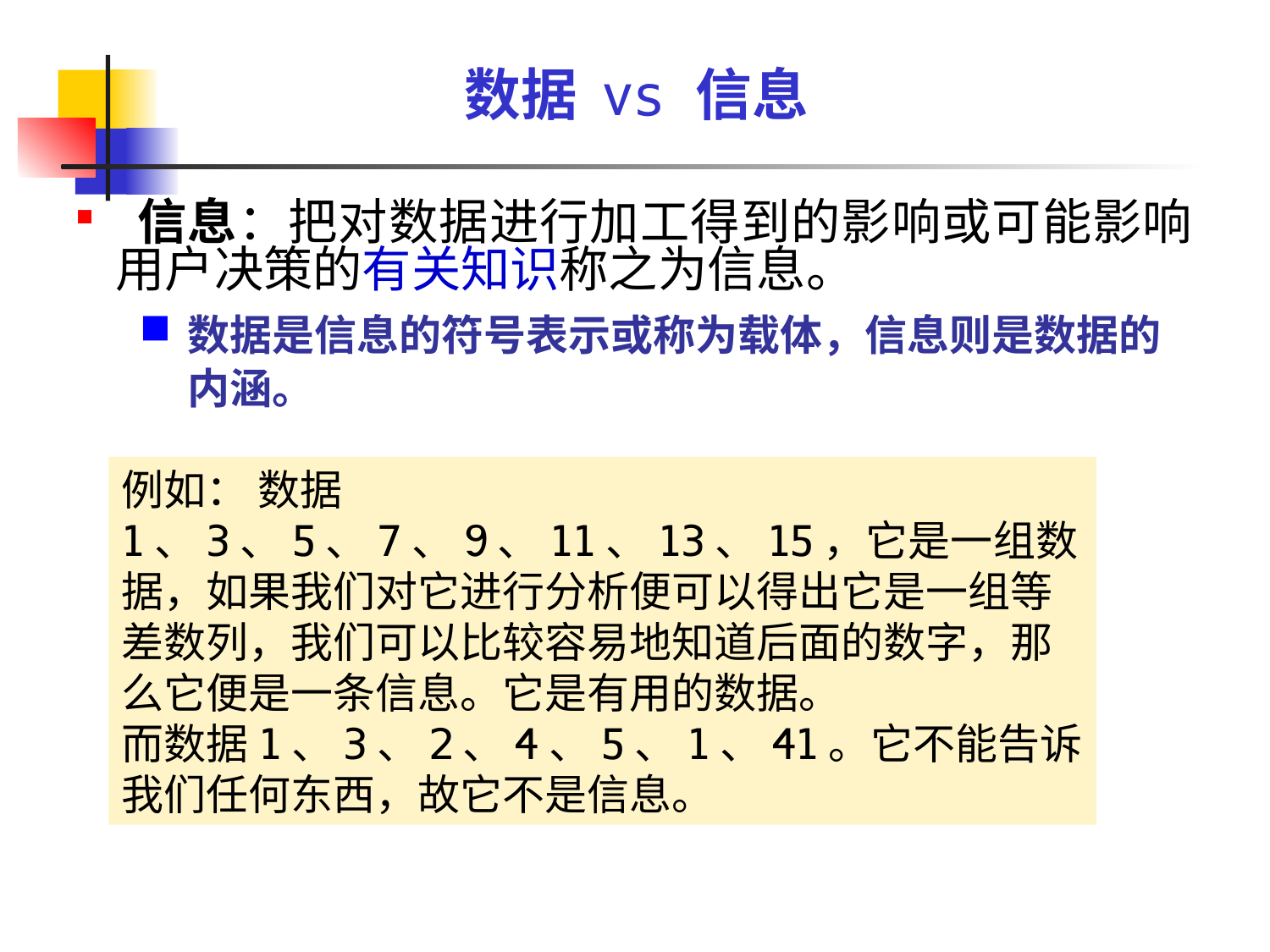

数据 vs 信息
 信息：把对数据进行加工得到的影响或可能影响用户决策的有关知识称之为信息。
数据是信息的符号表示或称为载体，信息则是数据的内涵。
例如： 数据1、3、5、7、9、11、13、15，它是一组数据，如果我们对它进行分析便可以得出它是一组等差数列，我们可以比较容易地知道后面的数字，那么它便是一条信息。它是有用的数据。
而数据1、3、2、4、5、1、41。它不能告诉我们任何东西，故它不是信息。